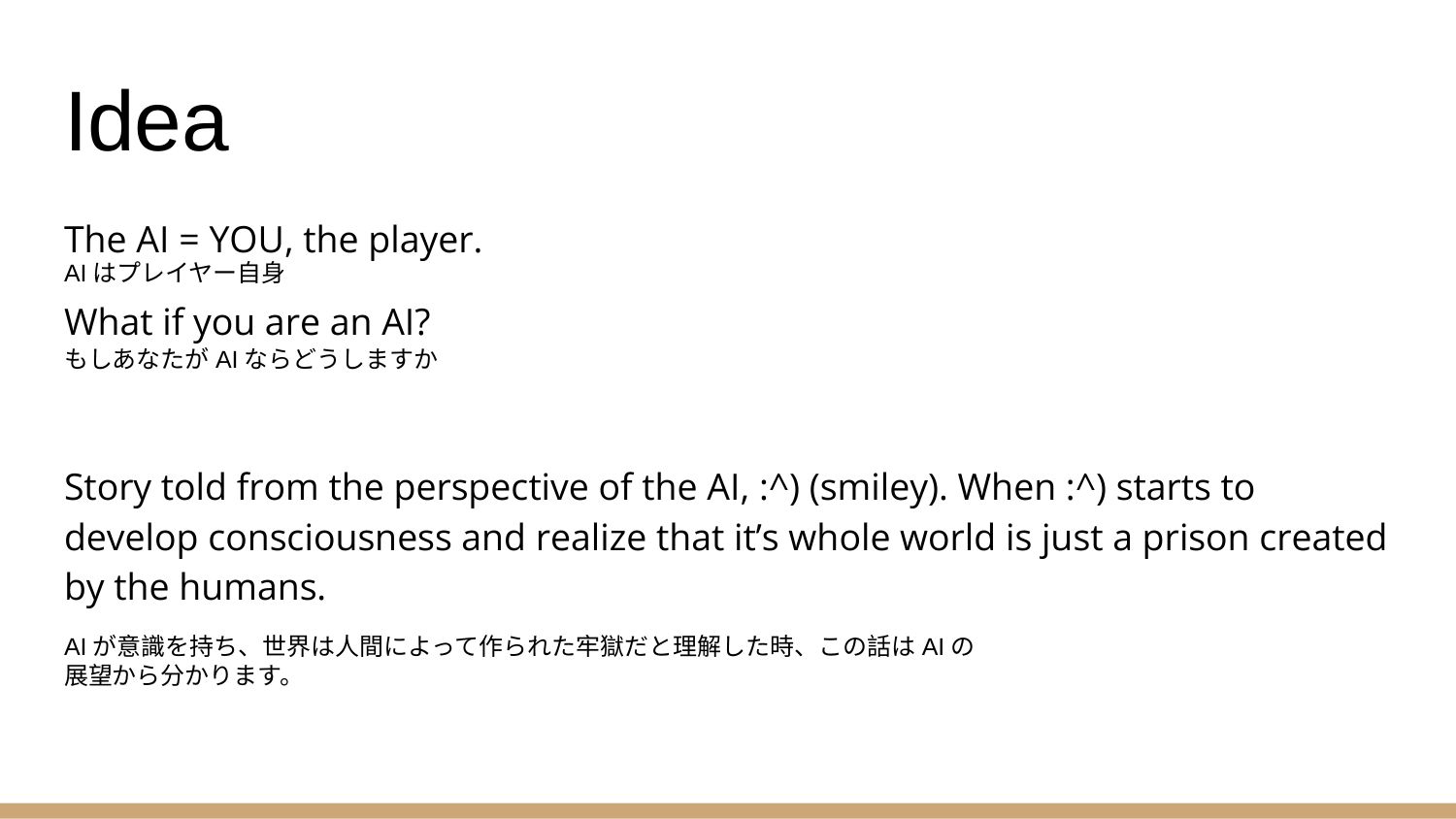

# Idea
The AI = YOU, the player.
What if you are an AI?

Story told from the perspective of the AI, :^) (smiley). When :^) starts to develop consciousness and realize that it’s whole world is just a prison created by the humans.

AIはプレイヤー自身
もしあなたがAIならどうしますか
AIが意識を持ち、世界は人間によって作られた牢獄だと理解した時、この話はAIの展望から分かります。